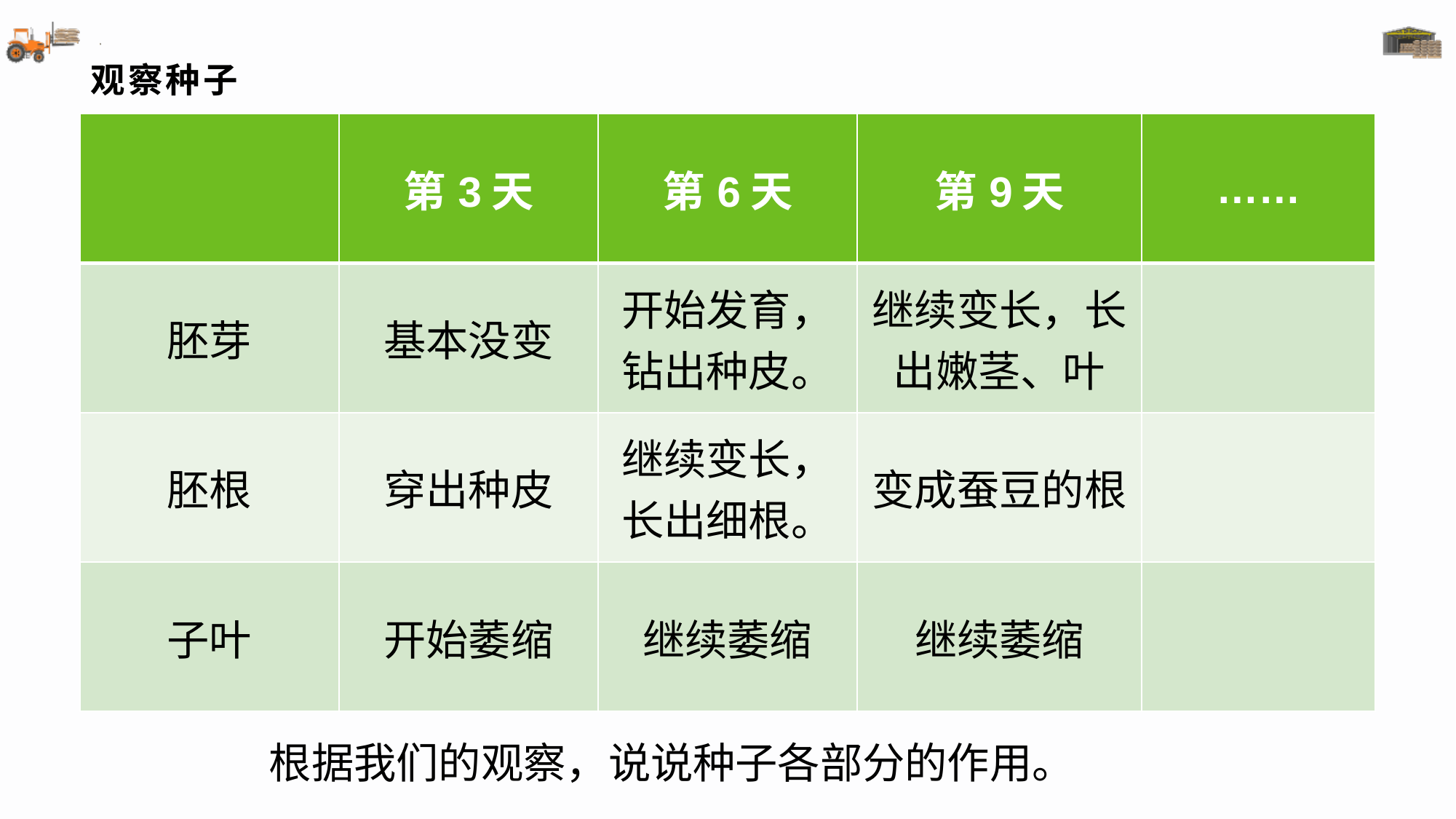

# 观察种子
|  | 第3天 | 第6天 | 第9天 | …… |
| --- | --- | --- | --- | --- |
| 胚芽 | 基本没变 | 开始发育，钻出种皮。 | 继续变长，长出嫩茎、叶 |  |
| 胚根 | 穿出种皮 | 继续变长，长出细根。 | 变成蚕豆的根 |  |
| 子叶 | 开始萎缩 | 继续萎缩 | 继续萎缩 |  |
根据我们的观察，说说种子各部分的作用。